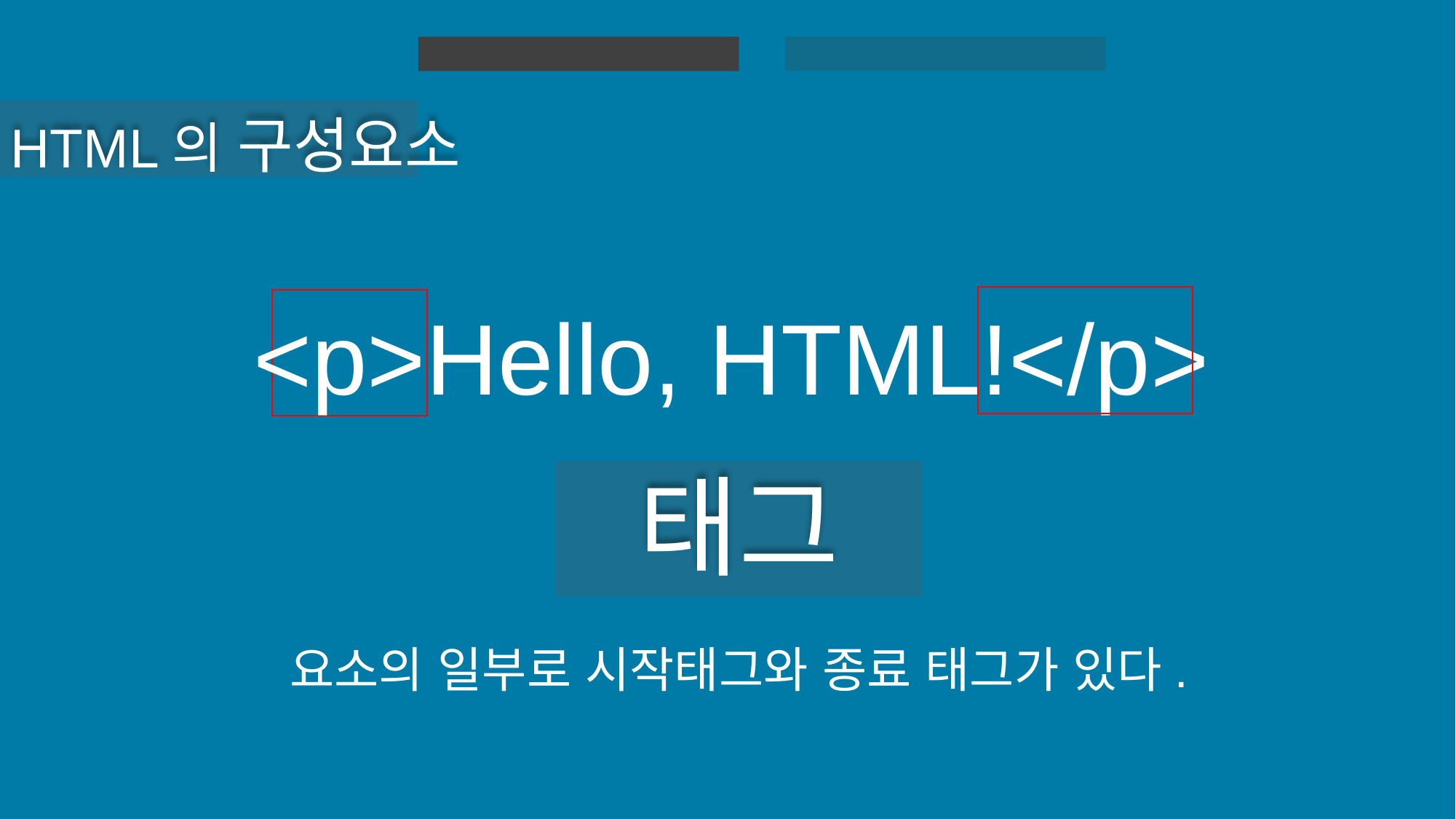

HTML 실습
HTML

HTML의 구성요소

<p>Hello, HTML!</p>

태그

요소의 일부로 시작태그와 종료 태그가 있다.